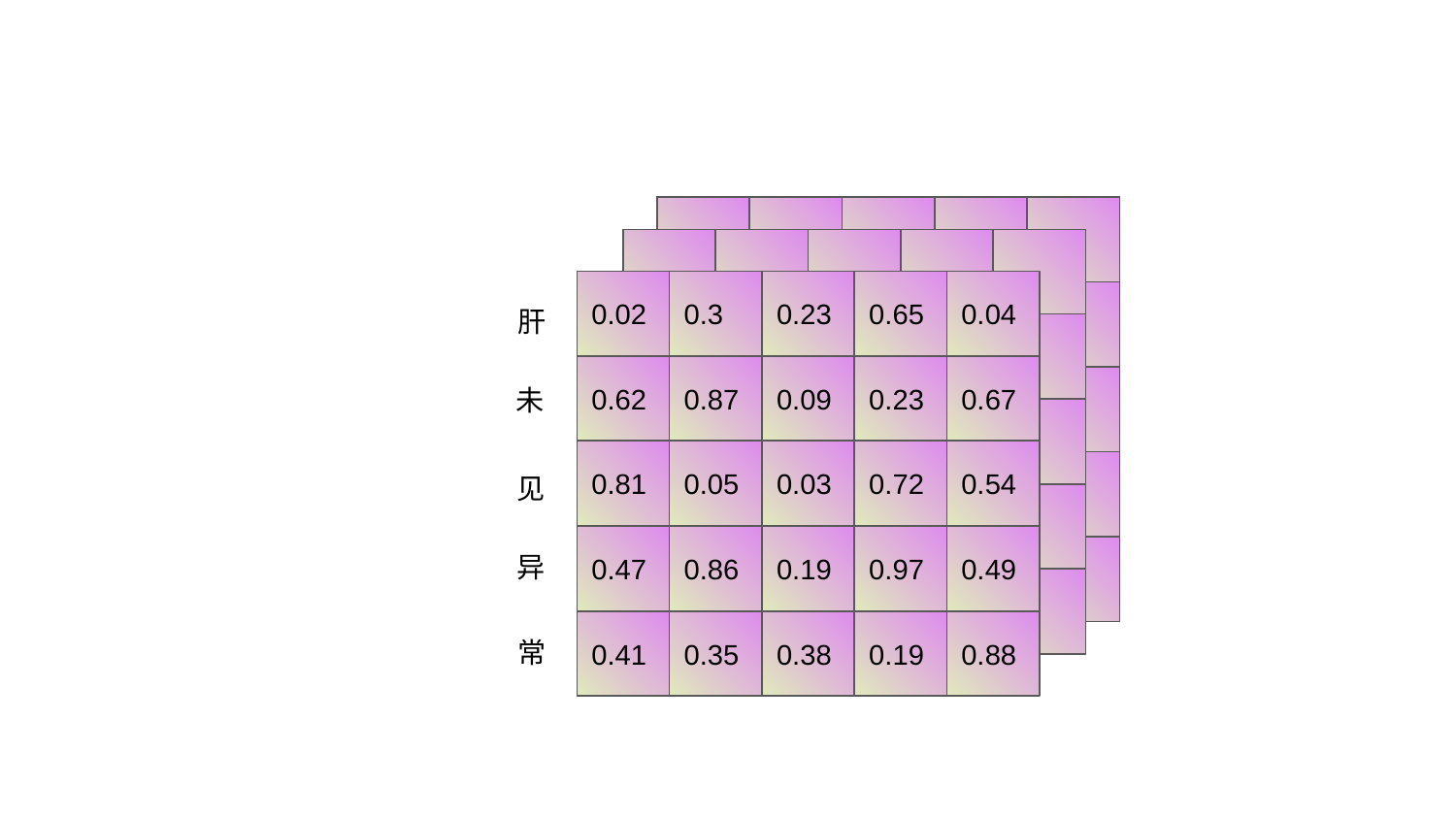

0.02
0.3
0.23
0.65
0.04
0.62
0.87
0.09
0.23
0.67
0.81
0.05
0.03
0.72
0.54
0.47
0.86
0.19
0.97
0.49
0.41
0.35
0.38
0.19
0.88
肝
未
见
异
常